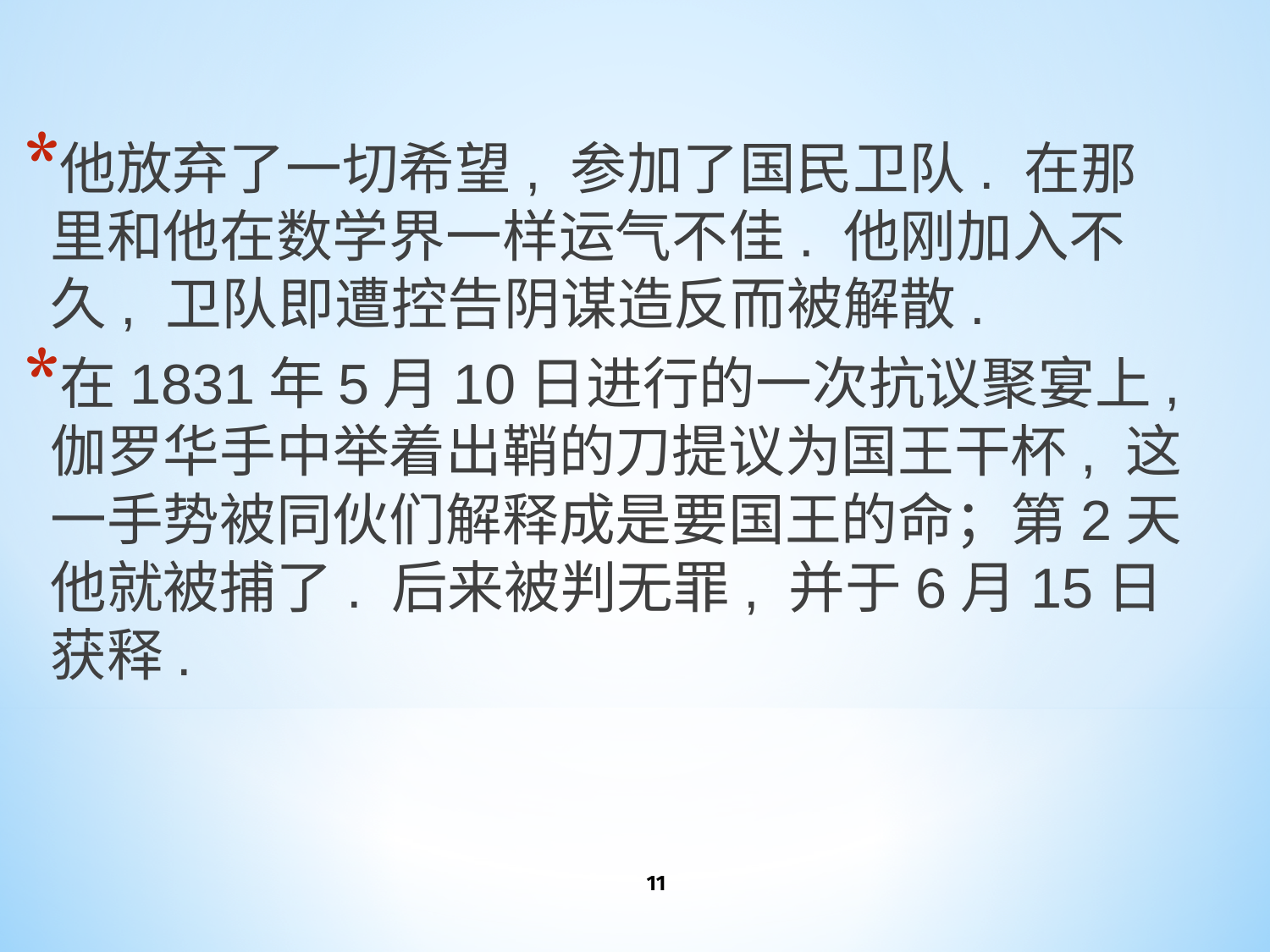

他放弃了一切希望, 参加了国民卫队. 在那里和他在数学界一样运气不佳. 他刚加入不久, 卫队即遭控告阴谋造反而被解散.
在1831年5月10日进行的一次抗议聚宴上, 伽罗华手中举着出鞘的刀提议为国王干杯, 这一手势被同伙们解释成是要国王的命；第2天他就被捕了. 后来被判无罪, 并于6月15日获释.
11